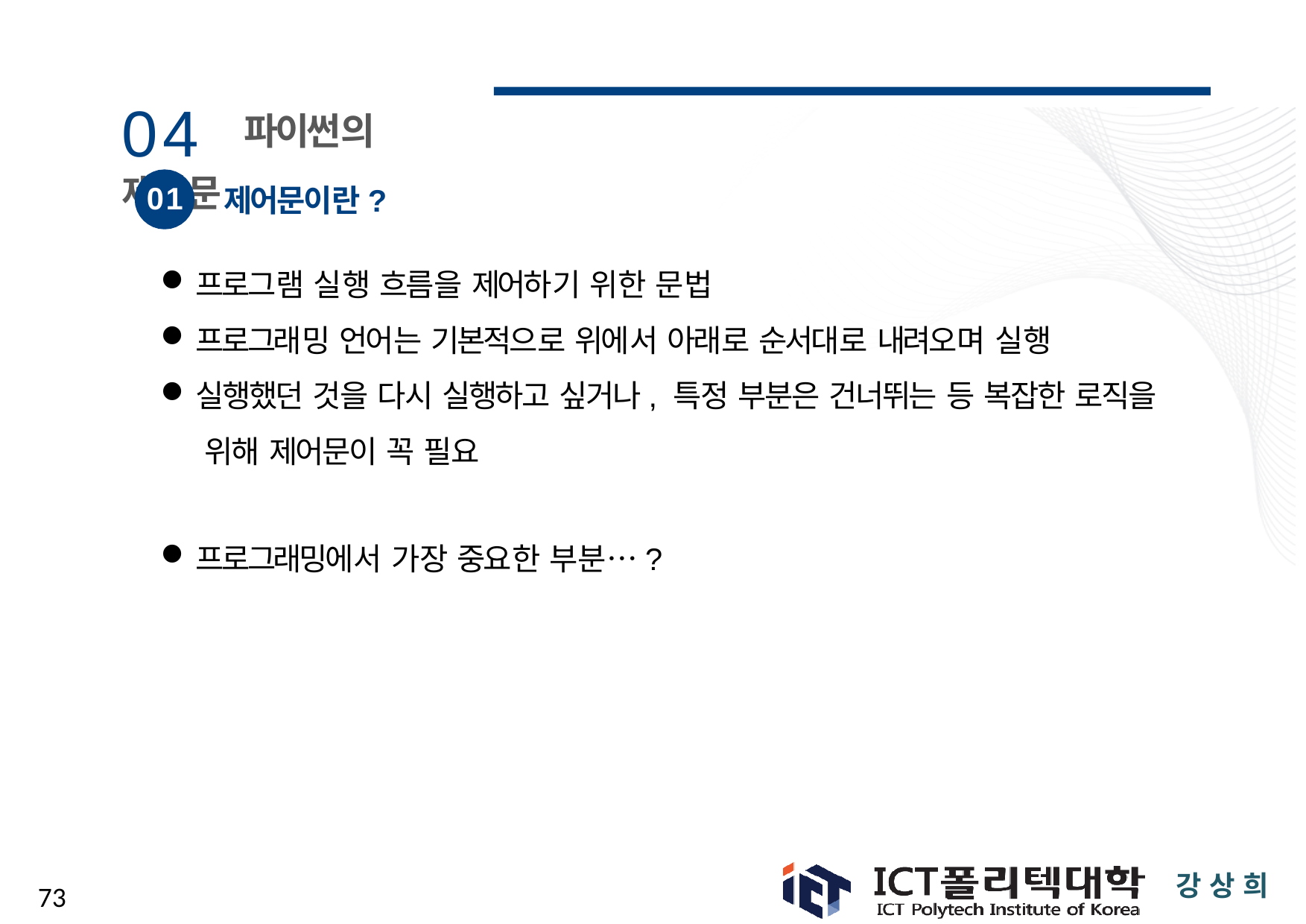

# 04 파이썬의 제어문

01
제어문이란?
프로그램 실행 흐름을 제어하기 위한 문법
프로그래밍 언어는 기본적으로 위에서 아래로 순서대로 내려오며 실행
실행했던 것을 다시 실행하고 싶거나, 특정 부분은 건너뛰는 등 복잡한 로직을  위해 제어문이 꼭 필요

프로그래밍에서 가장 중요한 부분…?